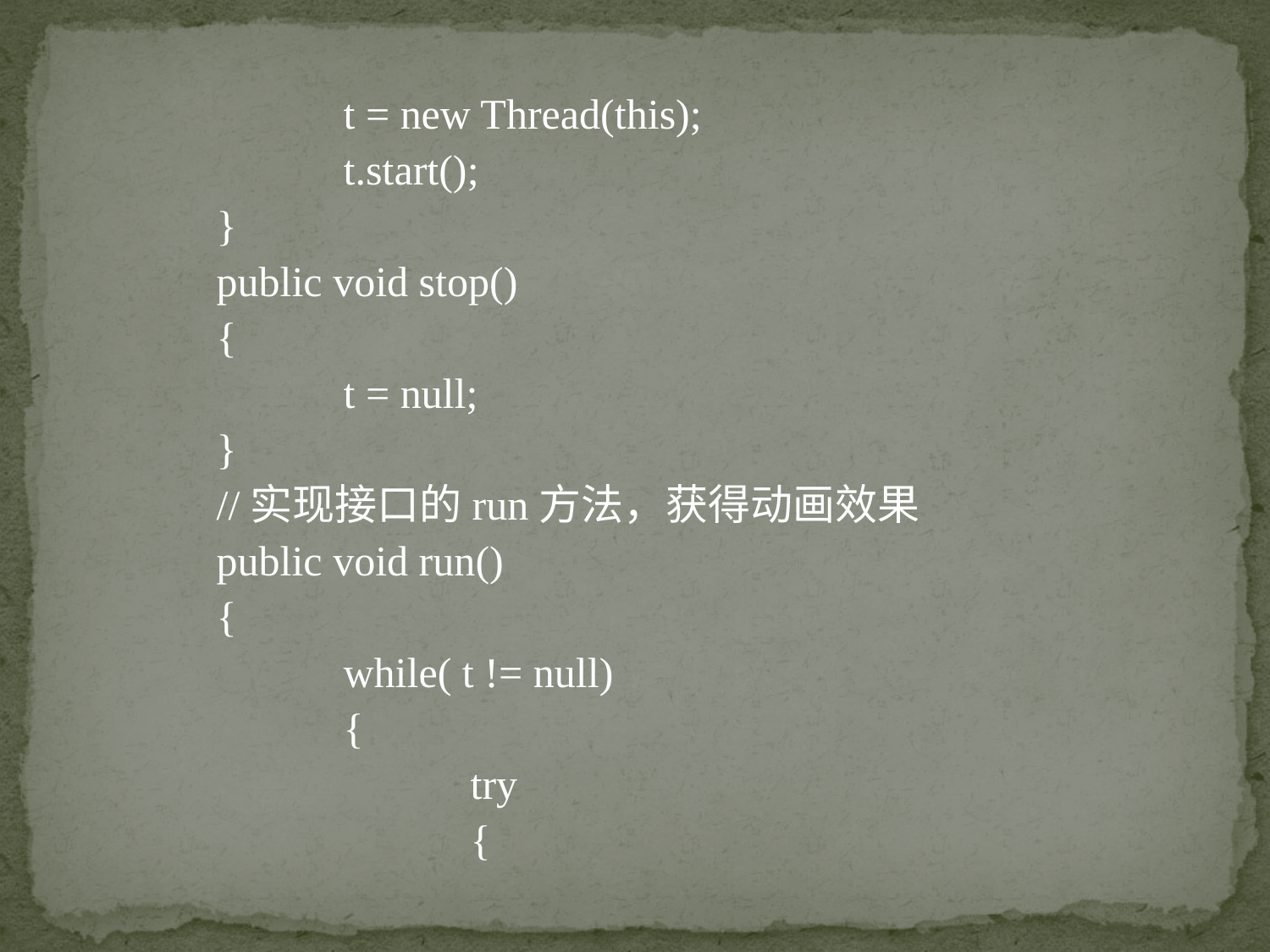

t = new Thread(this);
		t.start();
	}
	public void stop()
	{
		t = null;
	}
	//实现接口的run方法，获得动画效果
	public void run()
	{
		while( t != null)
		{
			try
			{